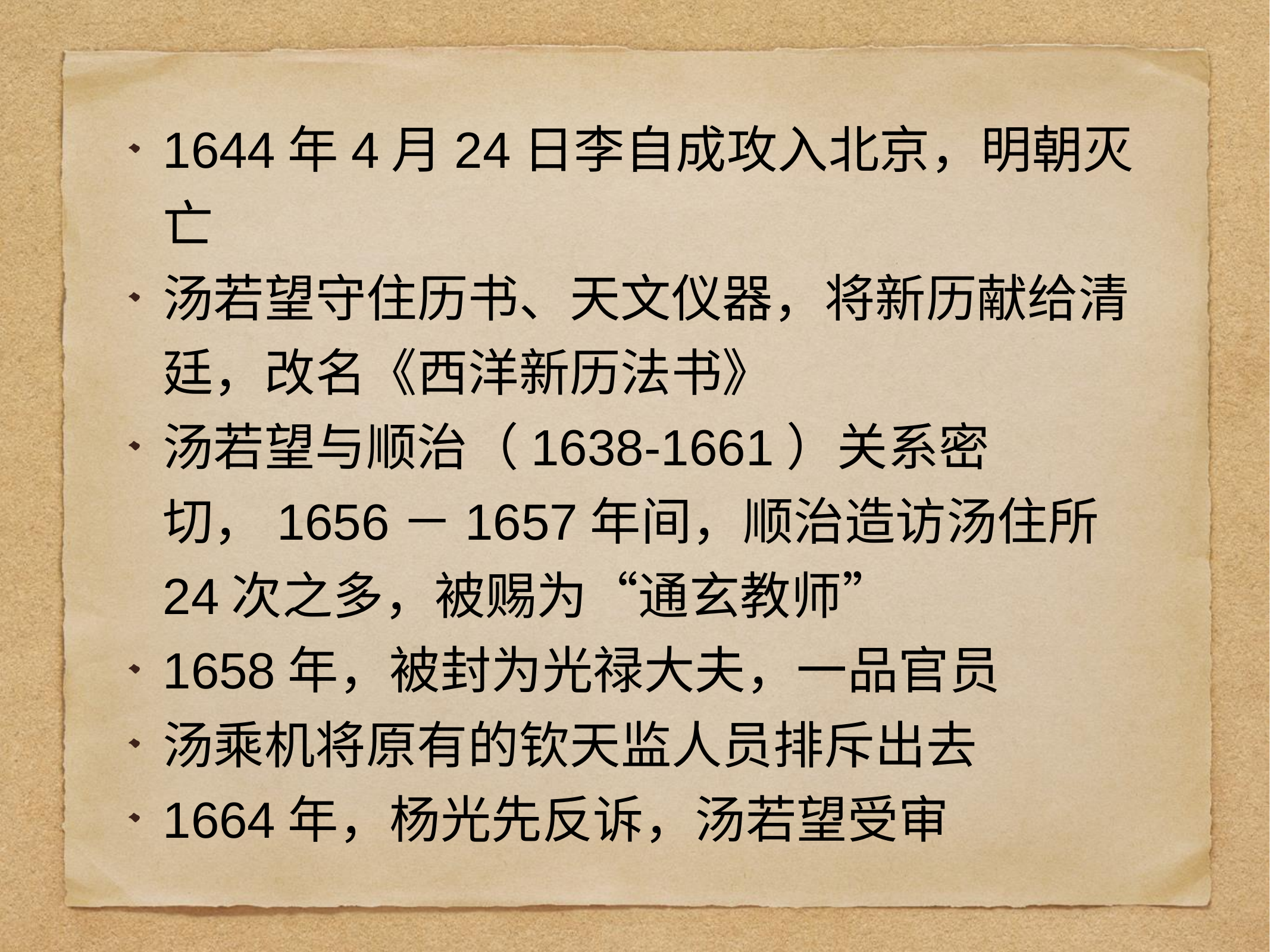

1644年4月24日李自成攻入北京，明朝灭亡
汤若望守住历书、天文仪器，将新历献给清廷，改名《西洋新历法书》
汤若望与顺治（1638-1661）关系密切，1656－1657年间，顺治造访汤住所24次之多，被赐为“通玄教师”
1658年，被封为光禄大夫，一品官员
汤乘机将原有的钦天监人员排斥出去
1664年，杨光先反诉，汤若望受审